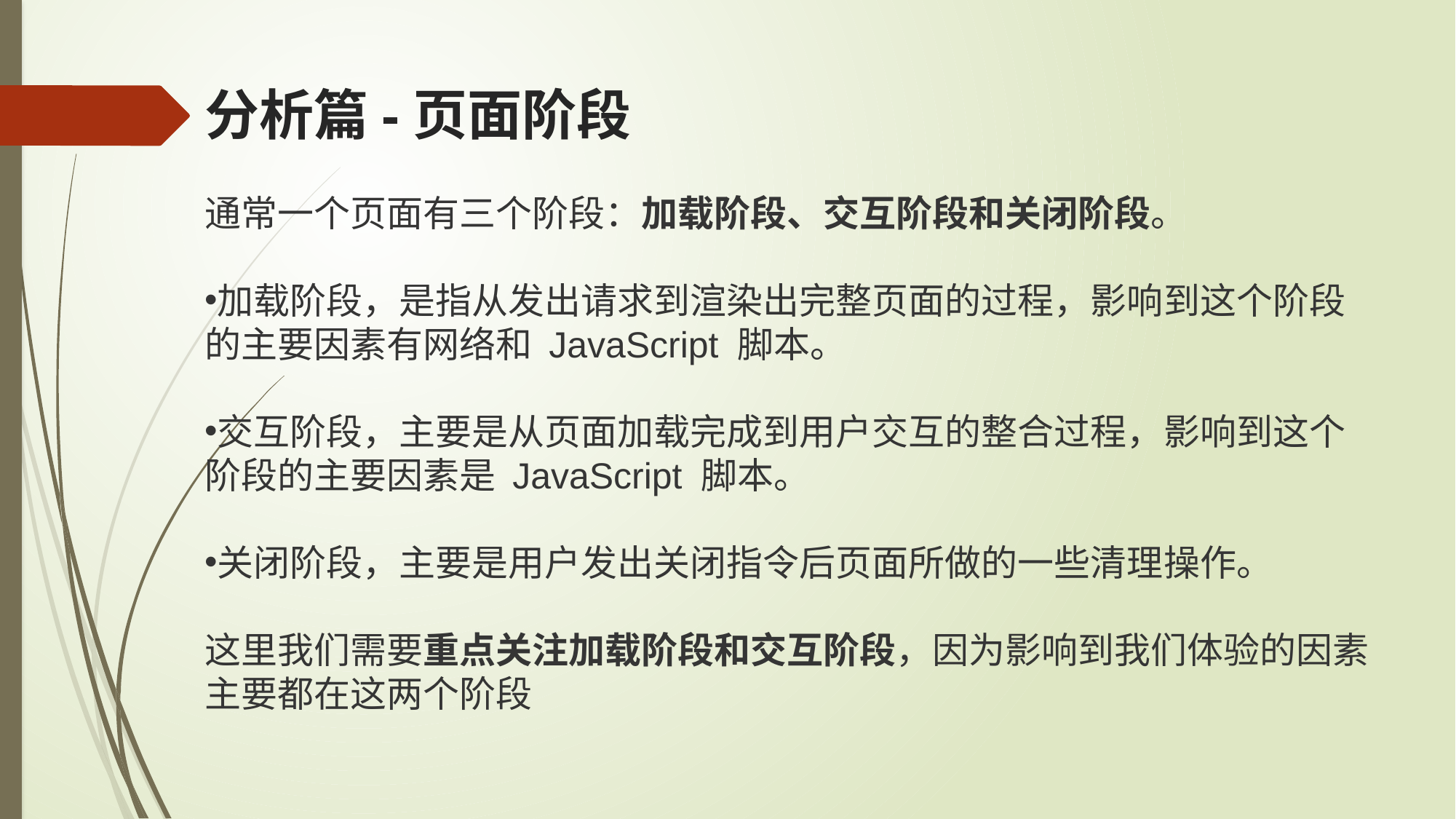

# 分析篇-页面阶段
通常一个页面有三个阶段：加载阶段、交互阶段和关闭阶段。

加载阶段，是指从发出请求到渲染出完整页面的过程，影响到这个阶段的主要因素有网络和 JavaScript 脚本。

交互阶段，主要是从页面加载完成到用户交互的整合过程，影响到这个阶段的主要因素是 JavaScript 脚本。

关闭阶段，主要是用户发出关闭指令后页面所做的一些清理操作。

这里我们需要重点关注加载阶段和交互阶段，因为影响到我们体验的因素主要都在这两个阶段